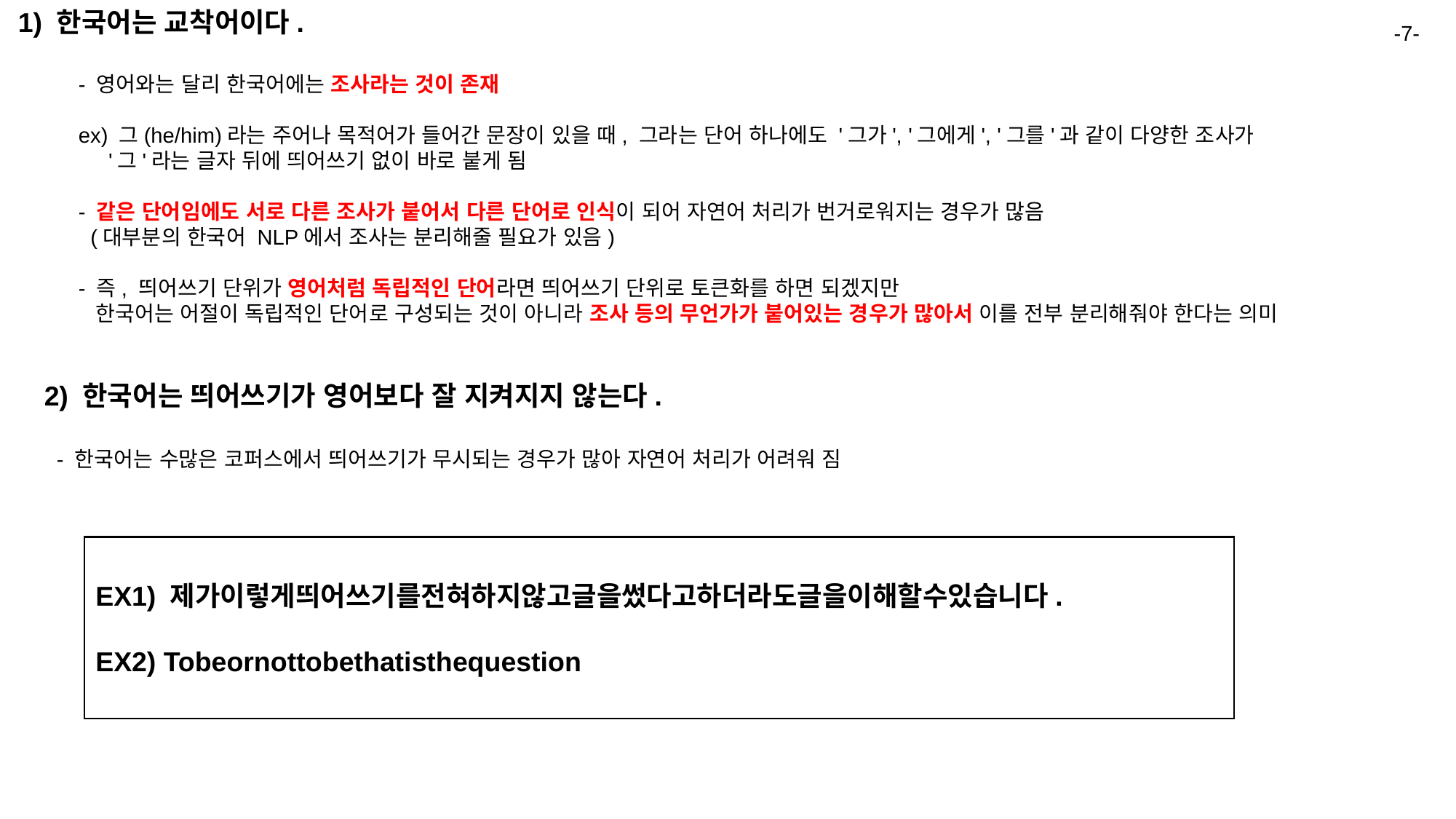

1) 한국어는 교착어이다.
-7-
- 영어와는 달리 한국어에는 조사라는 것이 존재

ex) 그(he/him)라는 주어나 목적어가 들어간 문장이 있을 때, 그라는 단어 하나에도 '그가', '그에게', '그를'과 같이 다양한 조사가
     '그'라는 글자 뒤에 띄어쓰기 없이 바로 붙게 됨

- 같은 단어임에도 서로 다른 조사가 붙어서 다른 단어로 인식이 되어 자연어 처리가 번거로워지는 경우가 많음
  (대부분의 한국어 NLP에서 조사는 분리해줄 필요가 있음)

- 즉, 띄어쓰기 단위가 영어처럼 독립적인 단어라면 띄어쓰기 단위로 토큰화를 하면 되겠지만
  한국어는 어절이 독립적인 단어로 구성되는 것이 아니라 조사 등의 무언가가 붙어있는 경우가 많아서 이를 전부 분리해줘야 한다는 의미
2) 한국어는 띄어쓰기가 영어보다 잘 지켜지지 않는다.
- 한국어는 수많은 코퍼스에서 띄어쓰기가 무시되는 경우가 많아 자연어 처리가 어려워 짐
EX1) 제가이렇게띄어쓰기를전혀하지않고글을썼다고하더라도글을이해할수있습니다.

EX2) Tobeornottobethatisthequestion